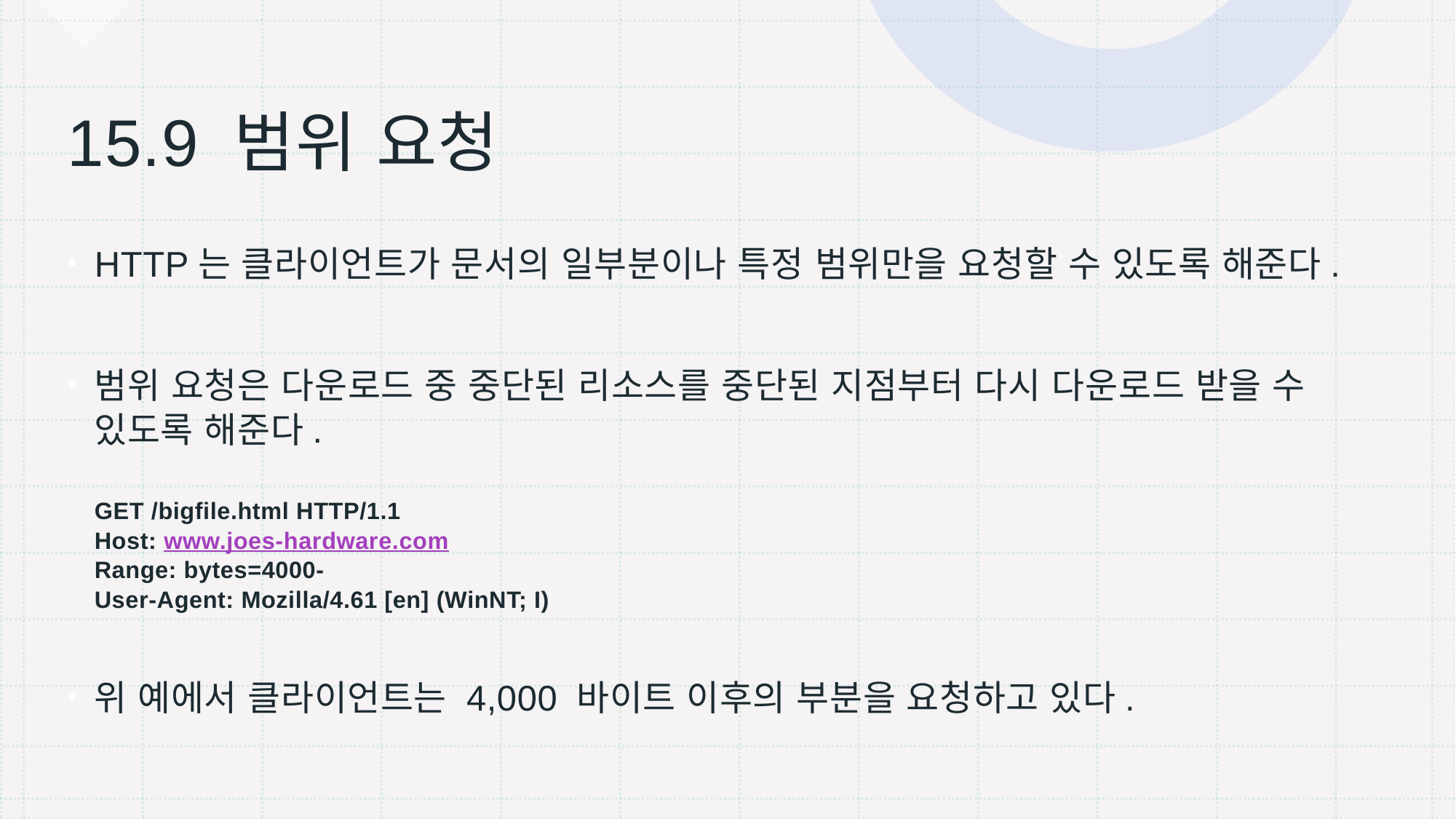

# 15.9 범위 요청
HTTP는 클라이언트가 문서의 일부분이나 특정 범위만을 요청할 수 있도록 해준다.

범위 요청은 다운로드 중 중단된 리소스를 중단된 지점부터 다시 다운로드 받을 수 있도록 해준다.
GET /bigfile.html HTTP/1.1
Host: www.joes-hardware.com
Range: bytes=4000-
User-Agent: Mozilla/4.61 [en] (WinNT; I)

위 예에서 클라이언트는 4,000 바이트 이후의 부분을 요청하고 있다.